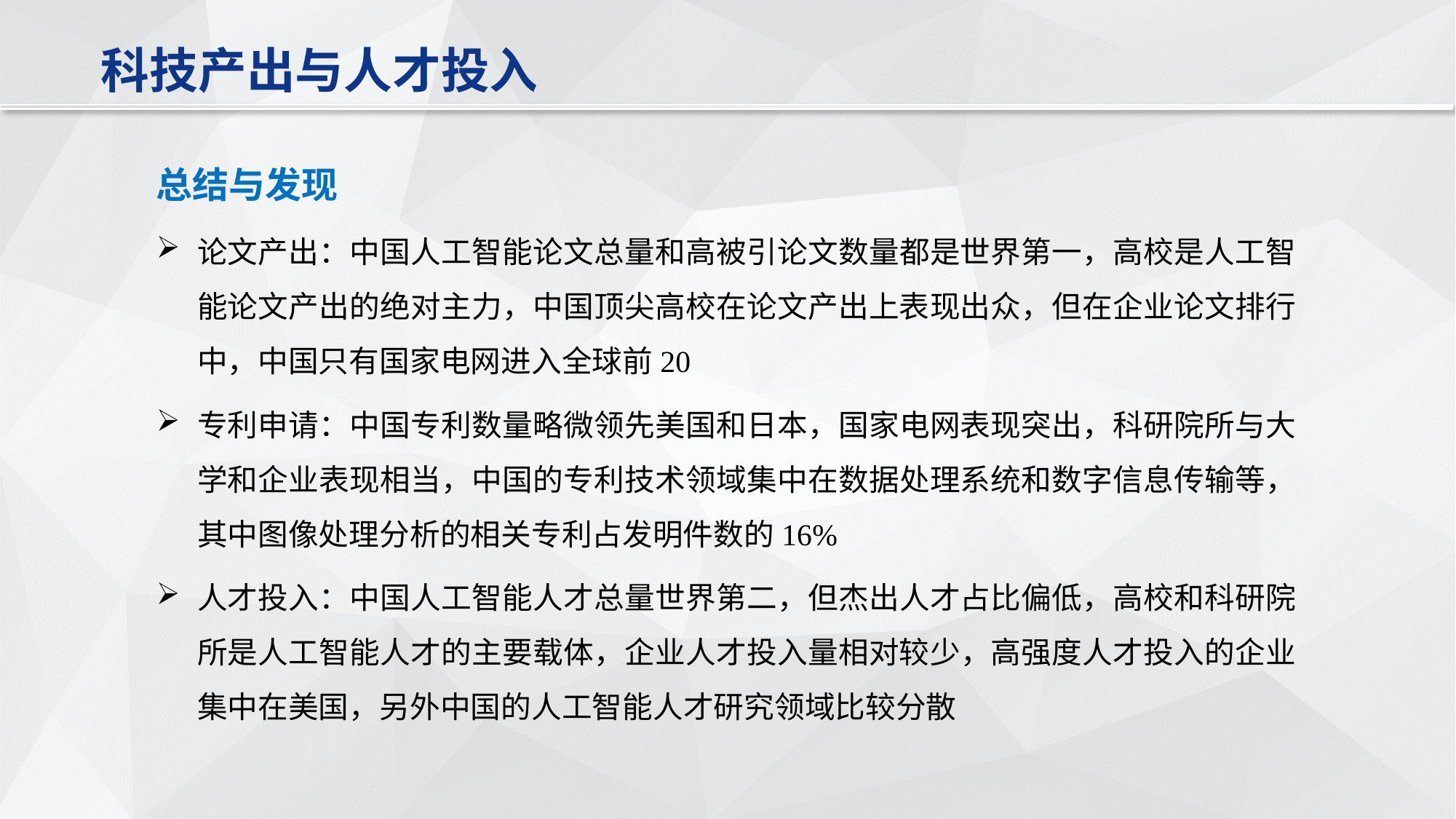

科技产出与人才投入

总结与发现
论文产出：中国人工智能论文总量和高被引论文数量都是世界第一，高校是人工智能论文产出的绝对主力，中国顶尖高校在论文产出上表现出众，但在企业论文排行中，中国只有国家电网进入全球前20
专利申请：中国专利数量略微领先美国和日本，国家电网表现突出，科研院所与大学和企业表现相当，中国的专利技术领域集中在数据处理系统和数字信息传输等，其中图像处理分析的相关专利占发明件数的16%
人才投入：中国人工智能人才总量世界第二，但杰出人才占比偏低，高校和科研院所是人工智能人才的主要载体，企业人才投入量相对较少，高强度人才投入的企业集中在美国，另外中国的人工智能人才研究领域比较分散
51